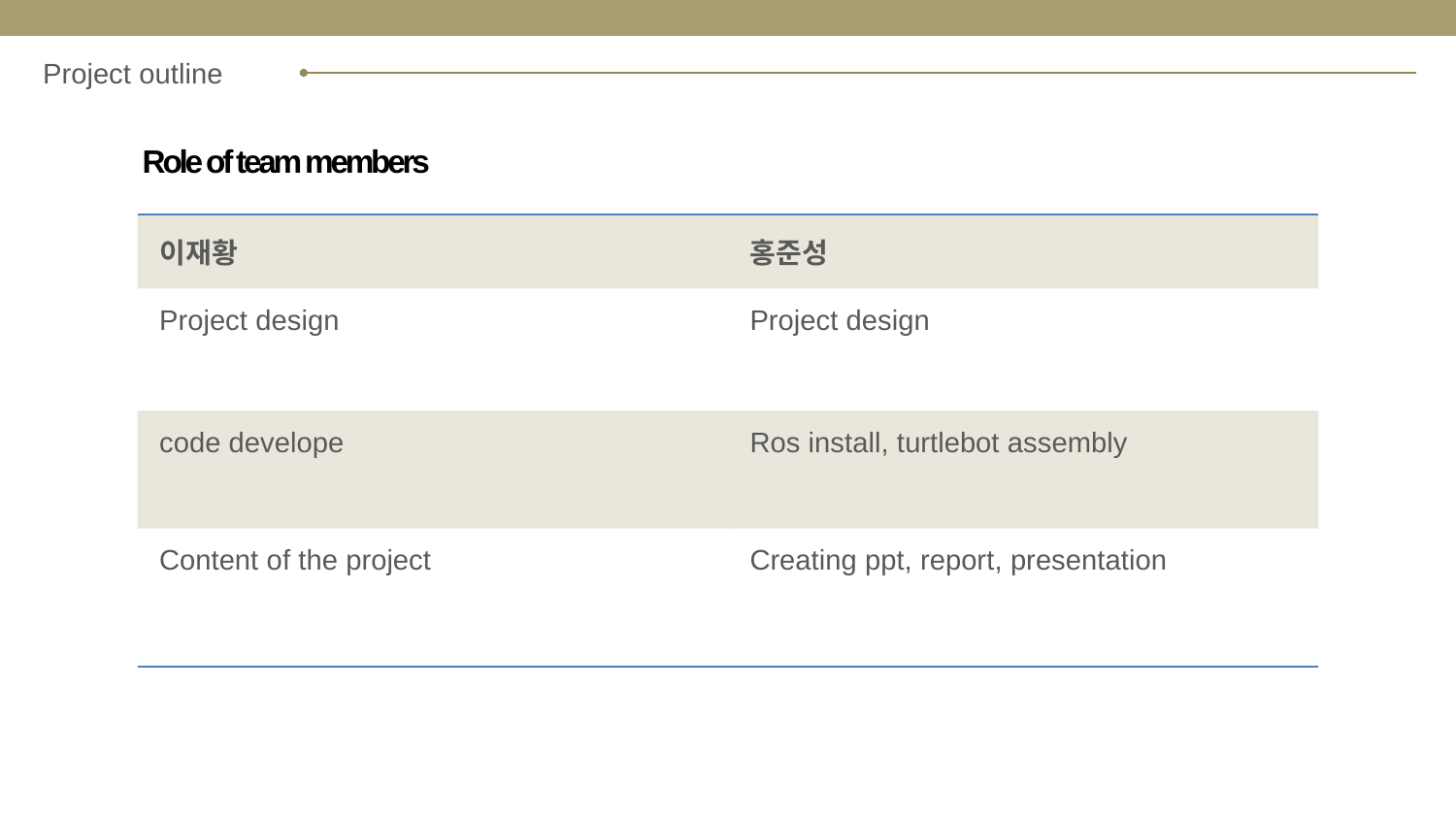

Project outline

Role of team members
| 이재황 | 홍준성 |
| --- | --- |
| Project design | Project design |
| code develope | Ros install, turtlebot assembly |
| Content of the project | Creating ppt, report, presentation |